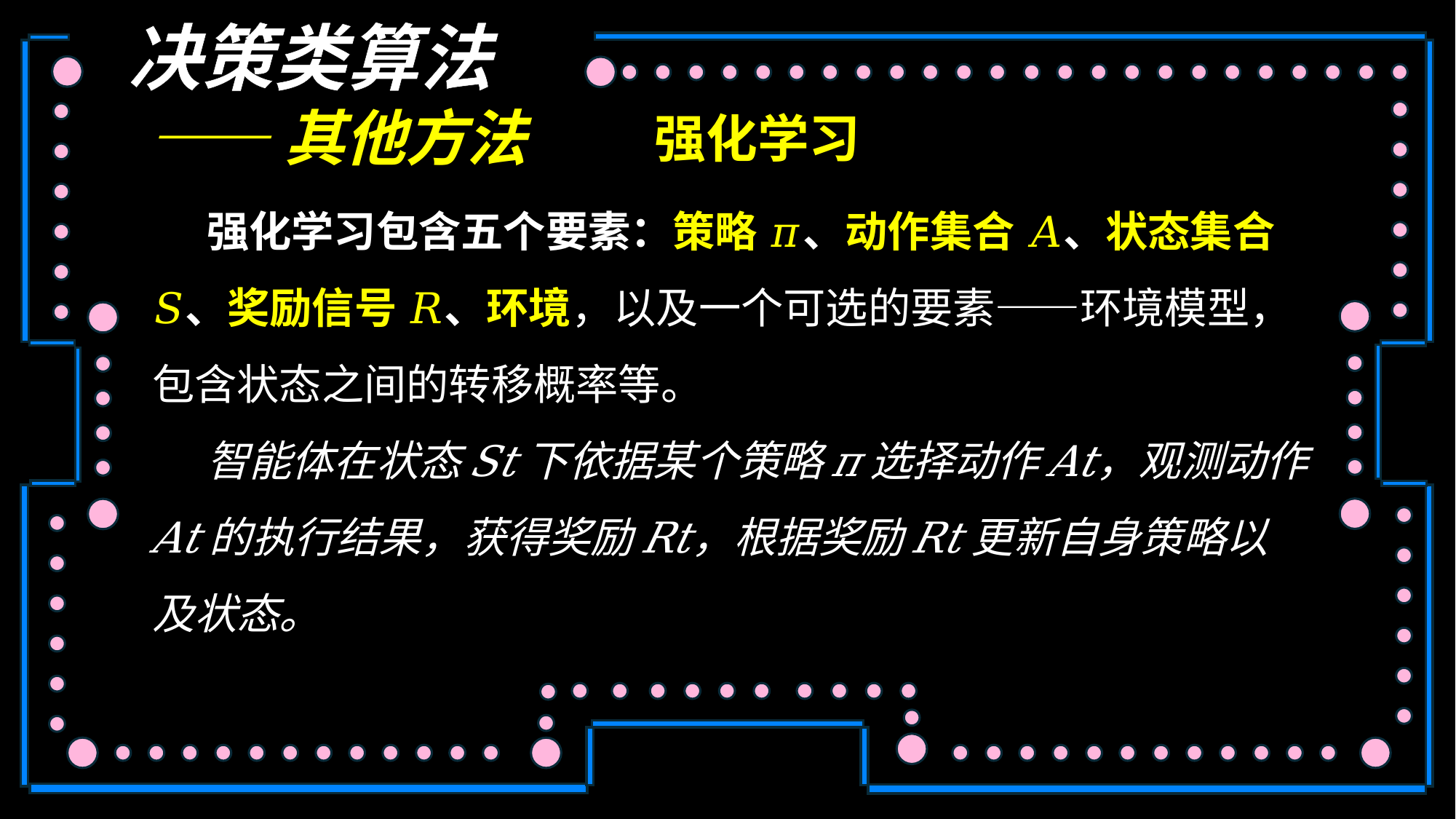

决策类算法

——其他方法
强化学习

强化学习包含五个要素：策略 𝜋、动作集合 𝐴、状态集合 𝑆、奖励信号 𝑅、环境，以及一个可选的要素——环境模型，包含状态之间的转移概率等。
智能体在状态 𝑆𝑡 下依据某个策略 𝜋 选择动作 𝐴𝑡，观测动作 𝐴𝑡 的执行结果，获得奖励 𝑅𝑡，根据奖励 𝑅𝑡 更新自身策略以及状态。